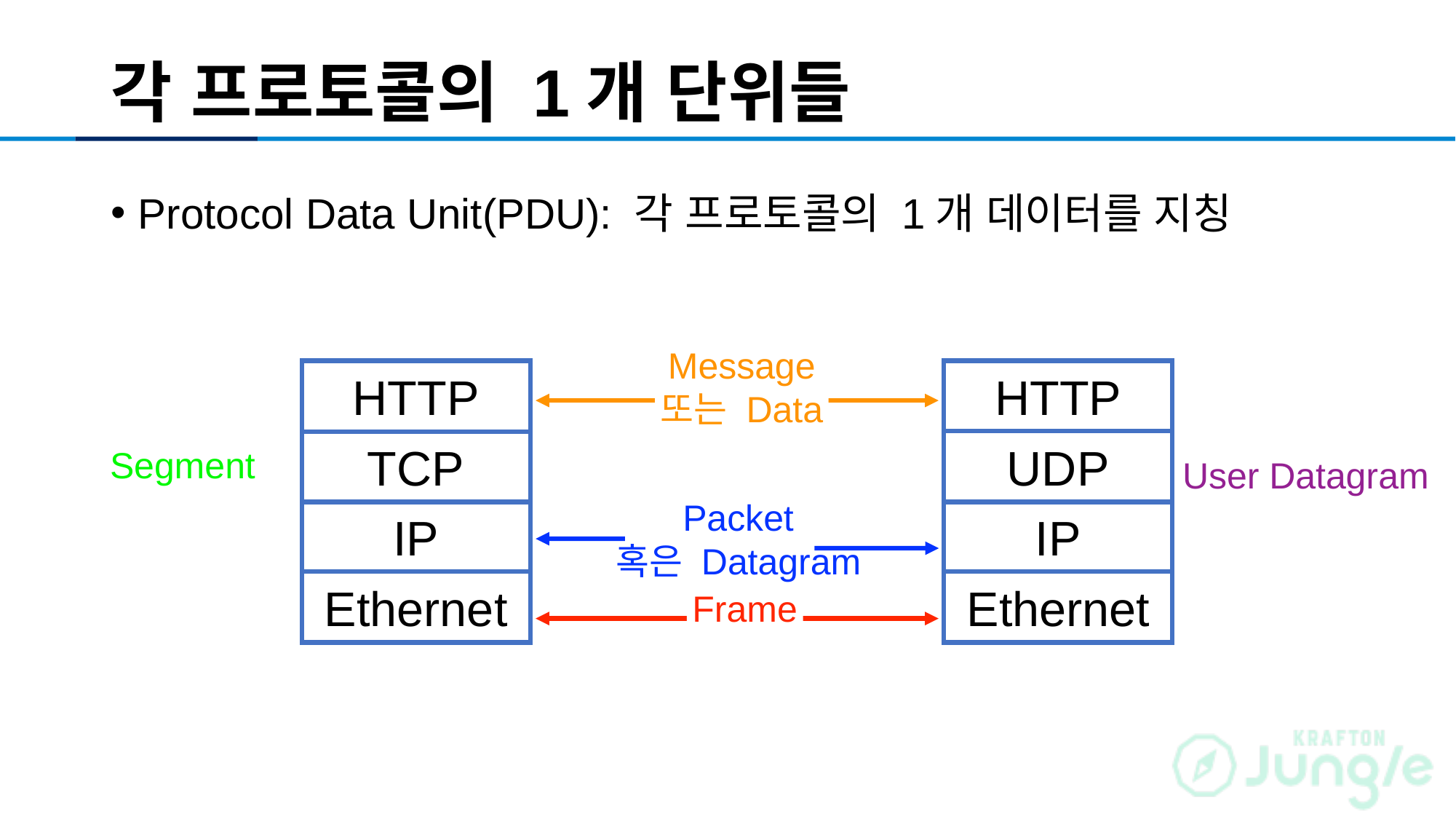

# 각 프로토콜의 1개 단위들
Protocol Data Unit(PDU): 각 프로토콜의 1개 데이터를 지칭
Message
또는 Data
HTTP
HTTP

TCP
UDP
Segment
User Datagram
Packet
혹은 Datagram
IP
IP

Ethernet
Ethernet
Frame